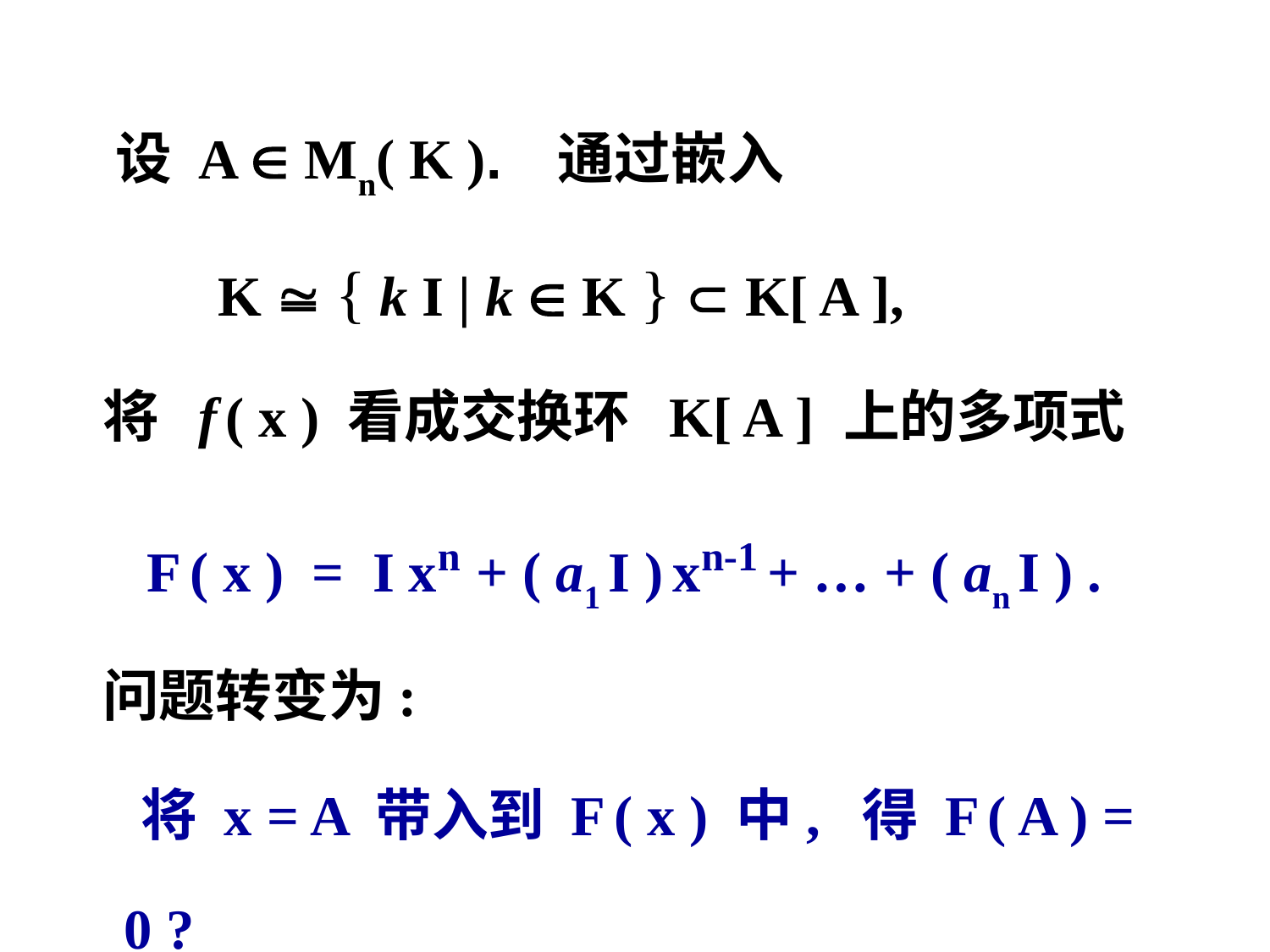

设 A ∈ Mn( K ).   通过嵌入
          K ≅ { k I | k ∈ K } ⊂ K[ A ],
 将  f ( x ) 看成交换环  K[ A ] 上的多项式
     F ( x )  =  I xn + ( a1 I ) xn-1 + … + ( an I ) .
 问题转变为:
    将 x = A 带入到 F ( x ) 中,  得 F ( A ) = 0 ?